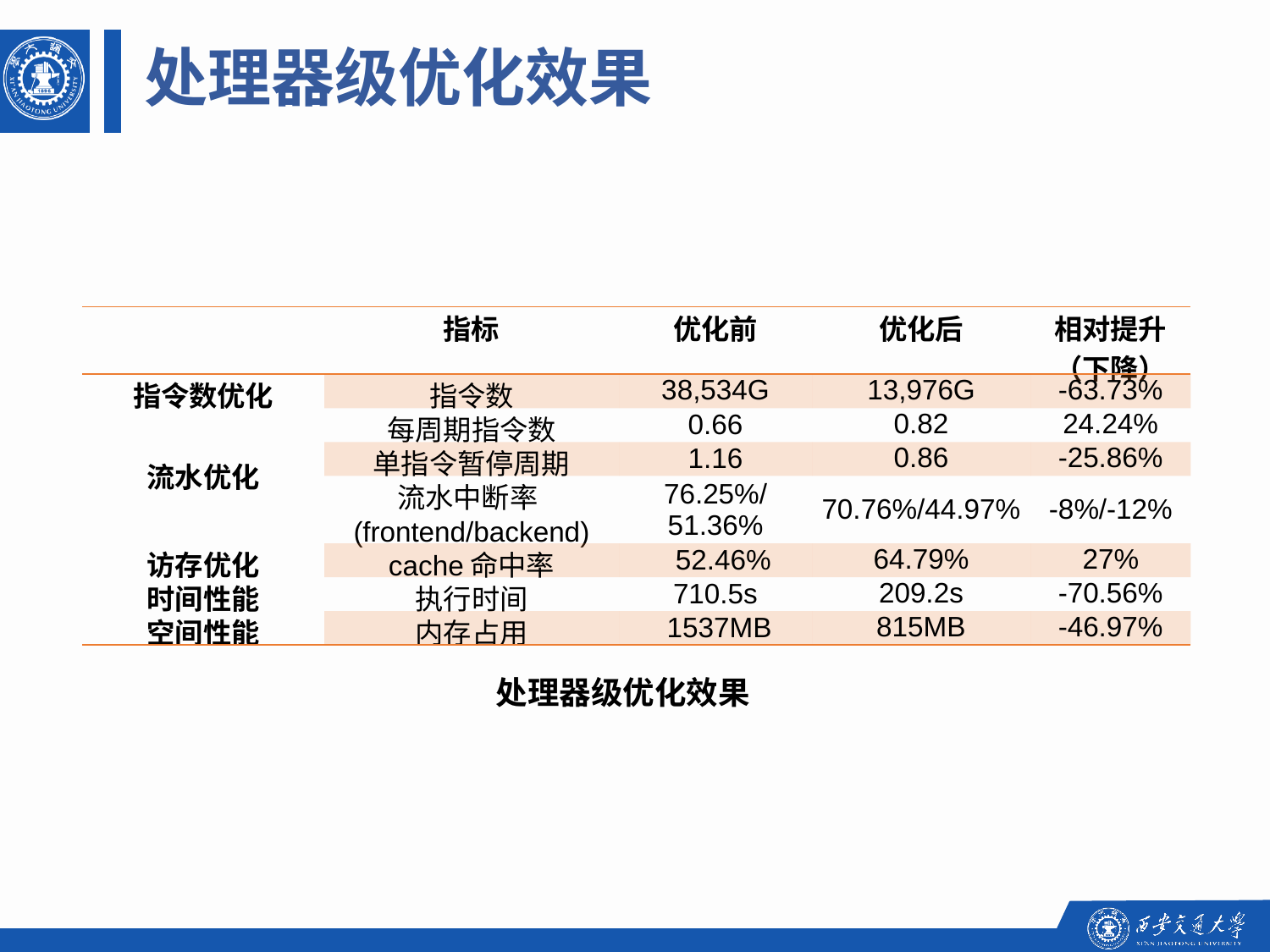

处理器级优化效果
|  | 指标 | 优化前 | 优化后 | 相对提升（下降） |
| --- | --- | --- | --- | --- |
| 指令数优化 | 指令数 | 38,534G | 13,976G | -63.73% |
| 流水优化 | 每周期指令数 | 0.66 | 0.82 | 24.24% |
|  | 单指令暂停周期 | 1.16 | 0.86 | -25.86% |
|  | 流水中断率(frontend/backend) | 76.25%/51.36% | 70.76%/44.97% | -8%/-12% |
| 访存优化 | cache命中率 | 52.46% | 64.79% | 27% |
| 时间性能 | 执行时间 | 710.5s | 209.2s | -70.56% |
| 空间性能 | 内存占用 | 1537MB | 815MB | -46.97% |
 处理器级优化效果